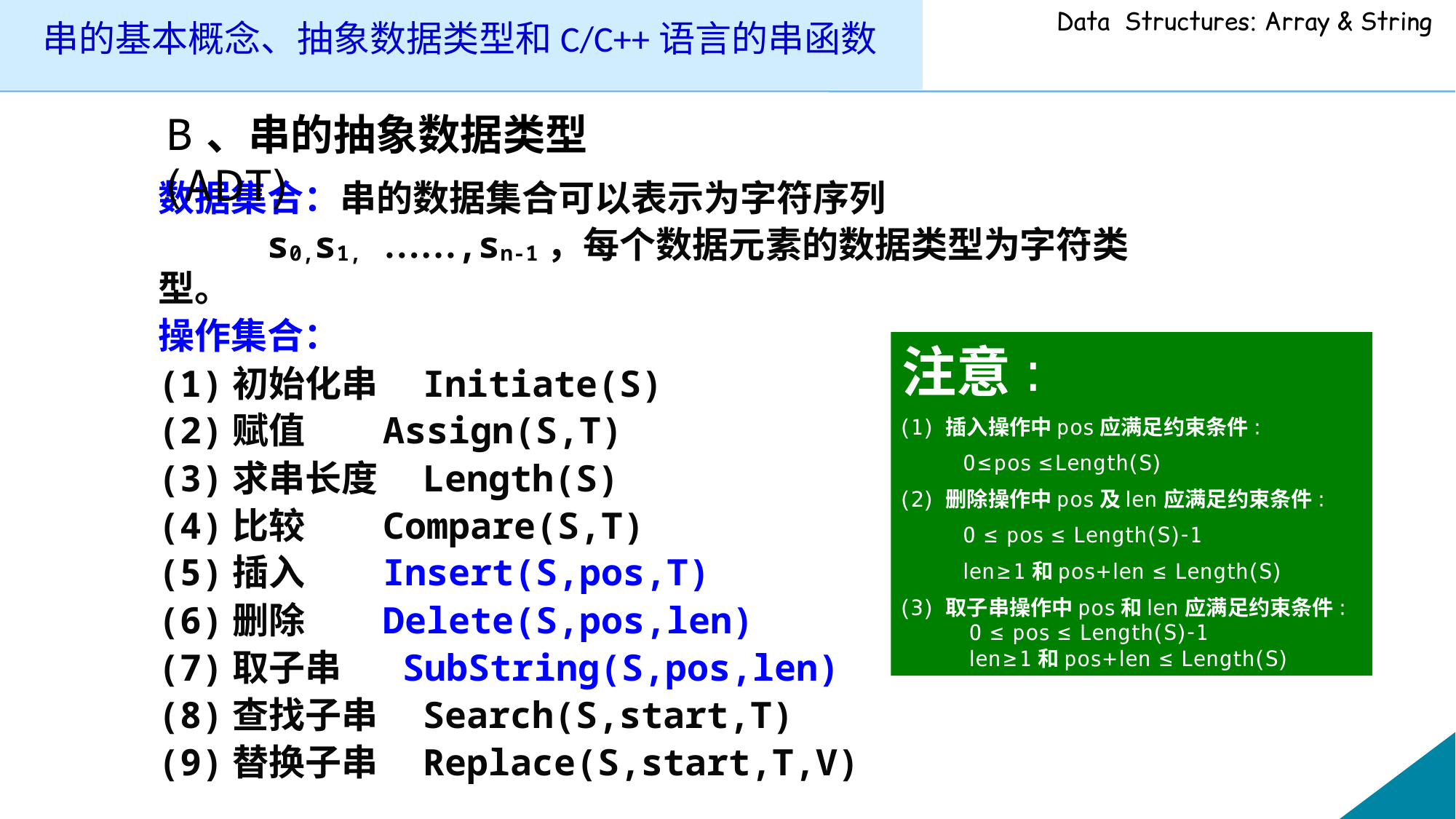

# 串的基本概念、抽象数据类型和C/C++语言的串函数
B、串的抽象数据类型(ADT)
数据集合：串的数据集合可以表示为字符序列
	s0,s1, ……,sn-1，每个数据元素的数据类型为字符类型。
操作集合：
(1)初始化串　Initiate(S)
(2)赋值　    Assign(S,T)
(3)求串长度　Length(S)
(4)比较　    Compare(S,T)
(5)插入　    Insert(S,pos,T)
(6)删除　    Delete(S,pos,len)
(7)取子串　  SubString(S,pos,len)
(8)查找子串　Search(S,start,T)
(9)替换子串　Replace(S,start,T,V)
注意:
(1) 插入操作中pos应满足约束条件:
          0≤pos ≤Length(S)
(2) 删除操作中pos及len应满足约束条件:
          0 ≤ pos ≤ Length(S)-1
          len≥1和pos+len ≤ Length(S)
(3) 取子串操作中pos和len应满足约束条件:
           0 ≤ pos ≤ Length(S)-1
           len≥1和pos+len ≤ Length(S)